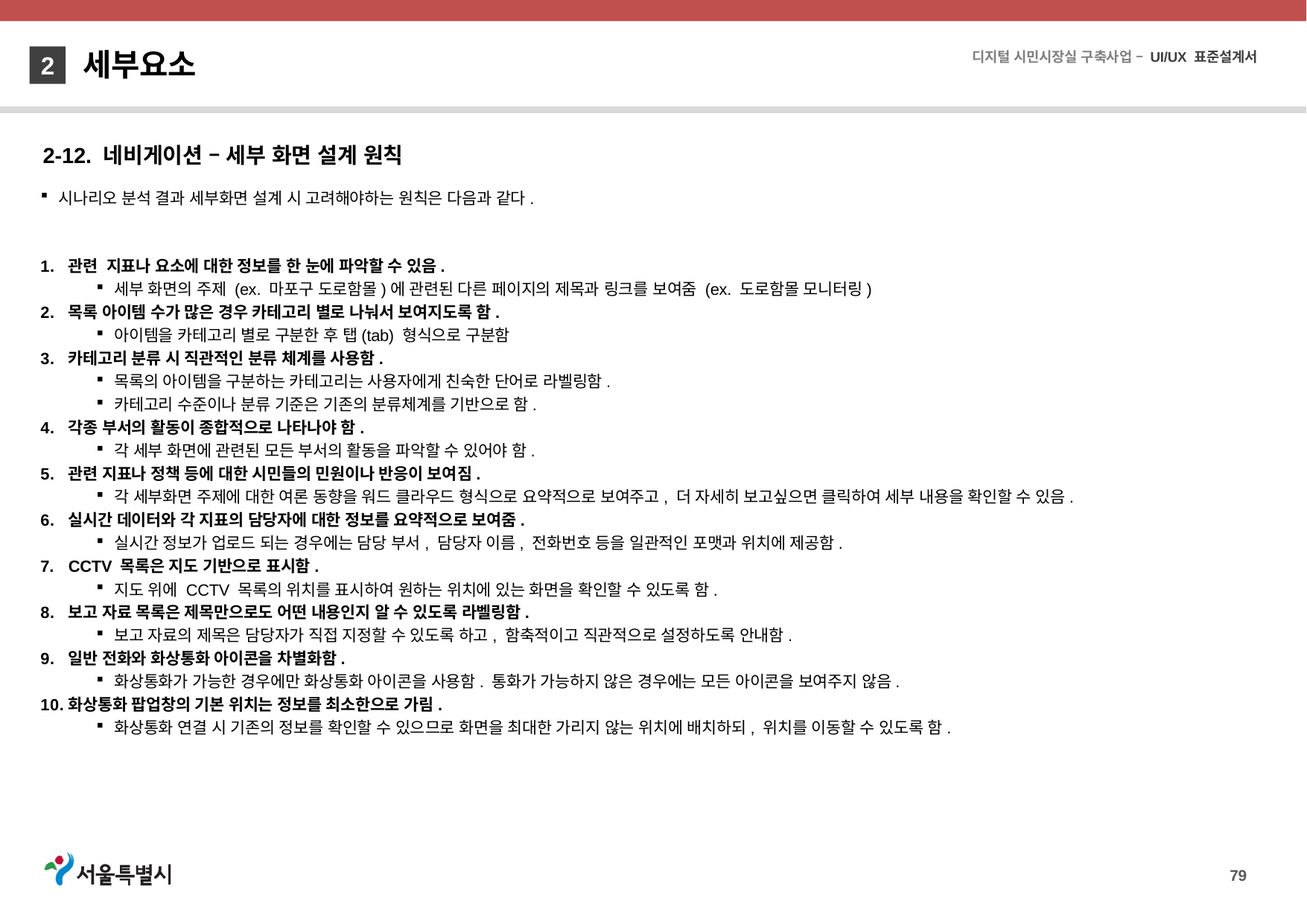

세부요소
2
2-12. 네비게이션 – 세부 화면 설계 원칙
시나리오 분석 결과 세부화면 설계 시 고려해야하는 원칙은 다음과 같다.
관련  지표나 요소에 대한 정보를 한 눈에 파악할 수 있음.
세부 화면의 주제 (ex. 마포구 도로함몰)에 관련된 다른 페이지의 제목과 링크를 보여줌 (ex. 도로함몰 모니터링)
목록 아이템 수가 많은 경우 카테고리 별로 나눠서 보여지도록 함.
아이템을 카테고리 별로 구분한 후 탭(tab) 형식으로 구분함
카테고리 분류 시 직관적인 분류 체계를 사용함.
목록의 아이템을 구분하는 카테고리는 사용자에게 친숙한 단어로 라벨링함.
카테고리 수준이나 분류 기준은 기존의 분류체계를 기반으로 함.
각종 부서의 활동이 종합적으로 나타나야 함.
각 세부 화면에 관련된 모든 부서의 활동을 파악할 수 있어야 함.
관련 지표나 정책 등에 대한 시민들의 민원이나 반응이 보여짐.
각 세부화면 주제에 대한 여론 동향을 워드 클라우드 형식으로 요약적으로 보여주고, 더 자세히 보고싶으면 클릭하여 세부 내용을 확인할 수 있음.
실시간 데이터와 각 지표의 담당자에 대한 정보를 요약적으로 보여줌.
실시간 정보가 업로드 되는 경우에는 담당 부서, 담당자 이름, 전화번호 등을 일관적인 포맷과 위치에 제공함.
CCTV 목록은 지도 기반으로 표시함.
지도 위에 CCTV 목록의 위치를 표시하여 원하는 위치에 있는 화면을 확인할 수 있도록 함.
보고 자료 목록은 제목만으로도 어떤 내용인지 알 수 있도록 라벨링함.
보고 자료의 제목은 담당자가 직접 지정할 수 있도록 하고, 함축적이고 직관적으로 설정하도록 안내함.
일반 전화와 화상통화 아이콘을 차별화함.
화상통화가 가능한 경우에만 화상통화 아이콘을 사용함. 통화가 가능하지 않은 경우에는 모든 아이콘을 보여주지 않음.
화상통화 팝업창의 기본 위치는 정보를 최소한으로 가림.
화상통화 연결 시 기존의 정보를 확인할 수 있으므로 화면을 최대한 가리지 않는 위치에 배치하되, 위치를 이동할 수 있도록 함.